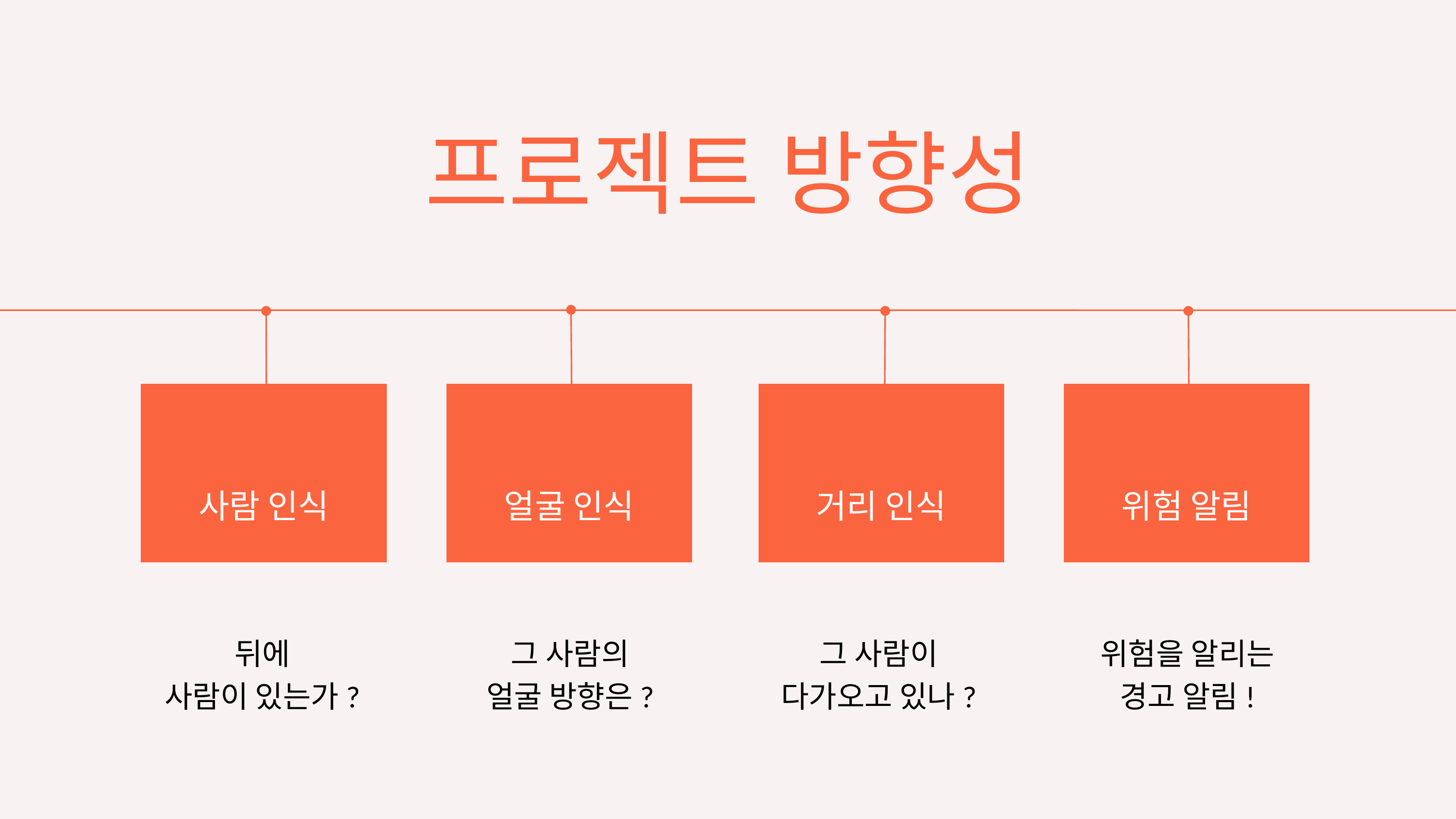

프로젝트 방향성

사람 인식

얼굴 인식

거리 인식

위험 알림
뒤에
사람이 있는가?
그 사람의
얼굴 방향은?
그 사람이
다가오고 있나?
위험을 알리는
경고 알림!